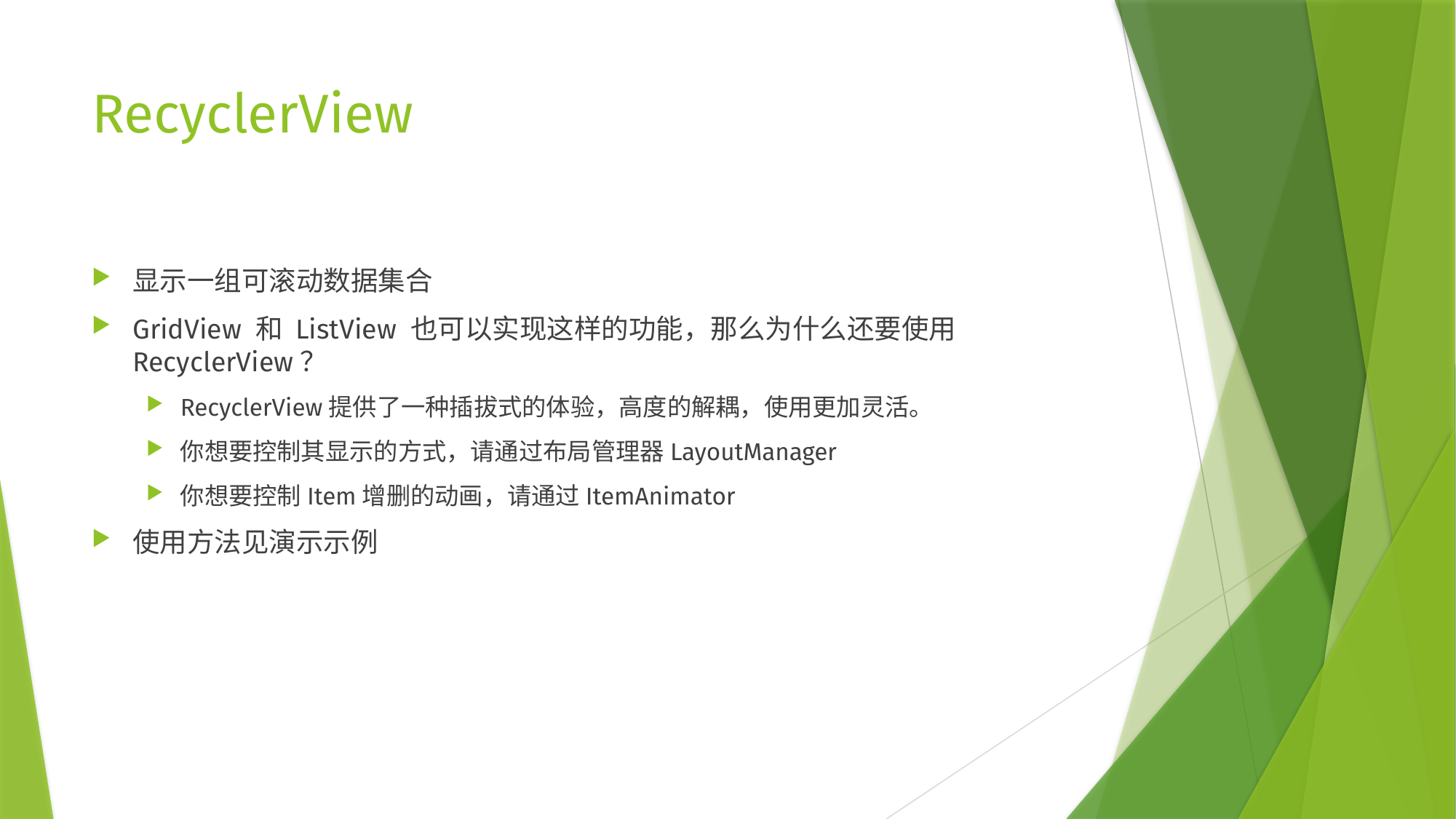

# RecyclerView
显示一组可滚动数据集合
GridView 和 ListView 也可以实现这样的功能，那么为什么还要使用RecyclerView？
RecyclerView提供了一种插拔式的体验，高度的解耦，使用更加灵活。
你想要控制其显示的方式，请通过布局管理器LayoutManager
你想要控制Item增删的动画，请通过ItemAnimator
使用方法见演示示例